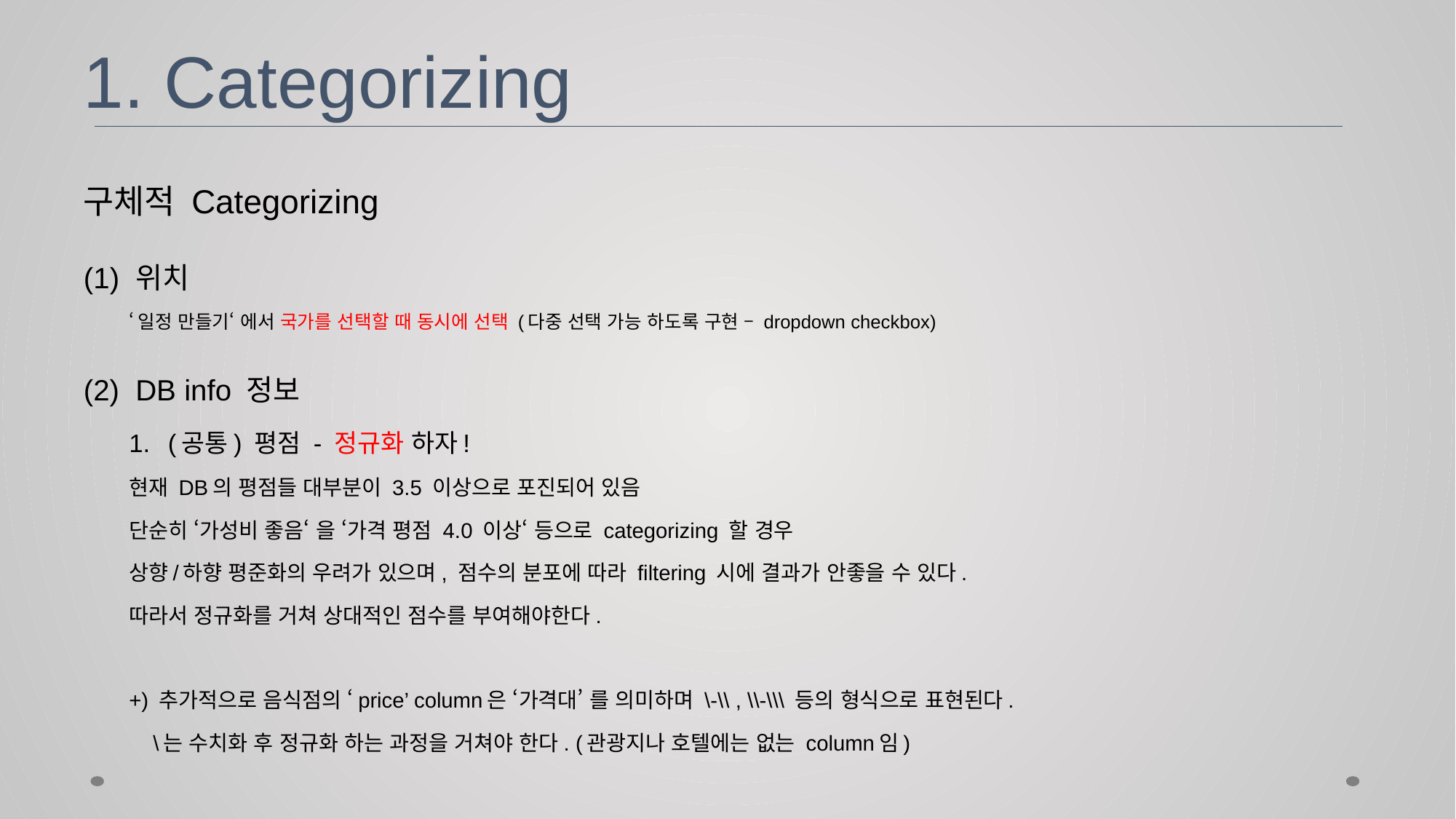

# 1. Categorizing
구체적 Categorizing

위치
‘일정 만들기‘ 에서 국가를 선택할 때 동시에 선택 (다중 선택 가능 하도록 구현 – dropdown checkbox)

DB info 정보
(공통) 평점 - 정규화 하자!
	현재 DB의 평점들 대부분이 3.5 이상으로 포진되어 있음
	단순히 ‘가성비 좋음‘ 을 ‘가격 평점 4.0 이상‘ 등으로 categorizing 할 경우
	상향/하향 평준화의 우려가 있으며, 점수의 분포에 따라 filtering 시에 결과가 안좋을 수 있다.
	따라서 정규화를 거쳐 상대적인 점수를 부여해야한다.

	+) 추가적으로 음식점의 ‘price’ column은 ‘가격대’ 를 의미하며 \-\\ , \\-\\\ 등의 형식으로 표현된다.
	    \는 수치화 후 정규화 하는 과정을 거쳐야 한다. (관광지나 호텔에는 없는 column임)